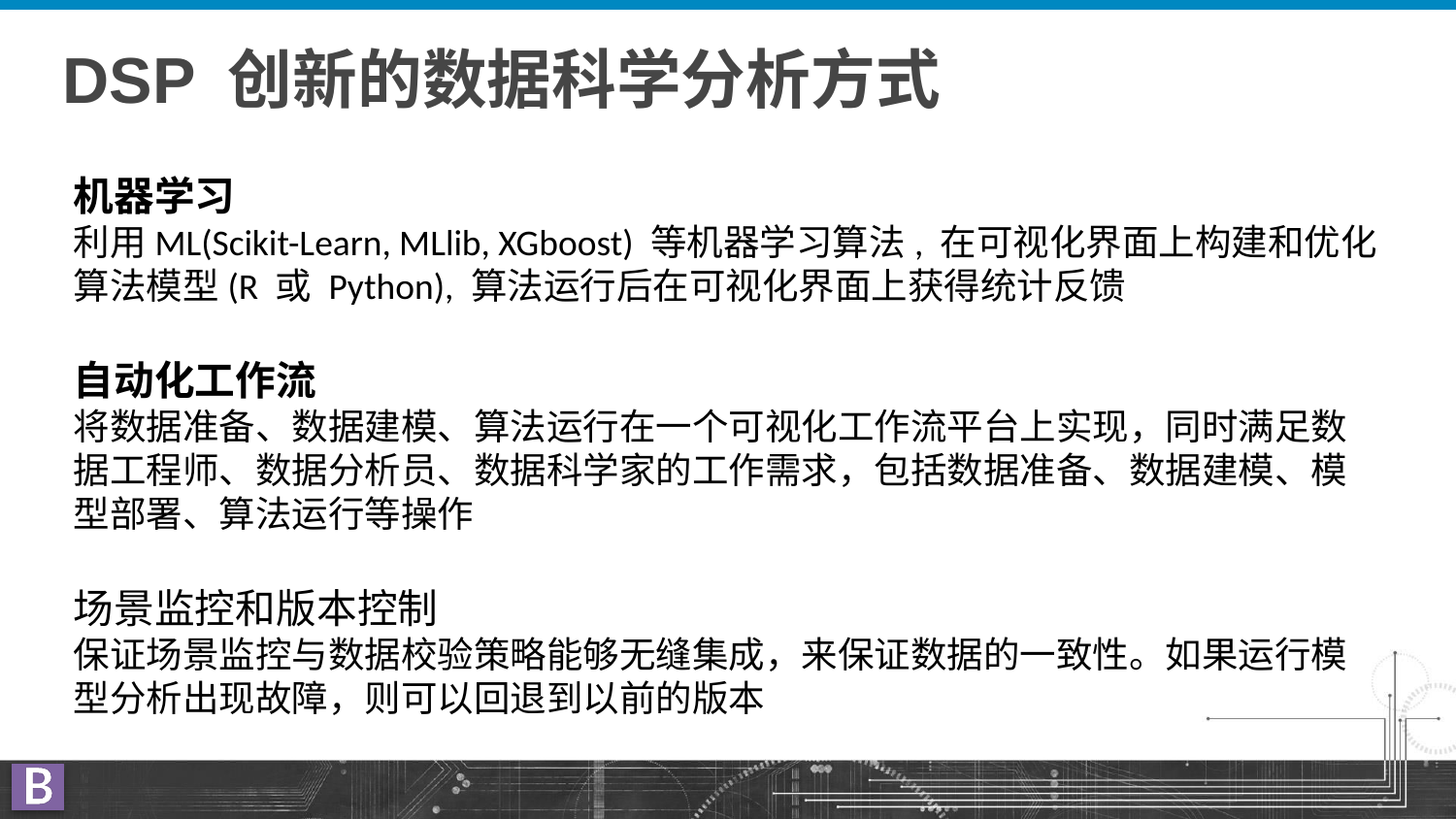

# DSP 创新的数据科学分析方式
机器学习
利用ML(Scikit-Learn, MLlib, XGboost) 等机器学习算法, 在可视化界面上构建和优化算法模型(R 或 Python), 算法运行后在可视化界面上获得统计反馈

自动化工作流
将数据准备、数据建模、算法运行在一个可视化工作流平台上实现，同时满足数据工程师、数据分析员、数据科学家的工作需求，包括数据准备、数据建模、模型部署、算法运行等操作

场景监控和版本控制
保证场景监控与数据校验策略能够无缝集成，来保证数据的一致性。如果运行模型分析出现故障，则可以回退到以前的版本